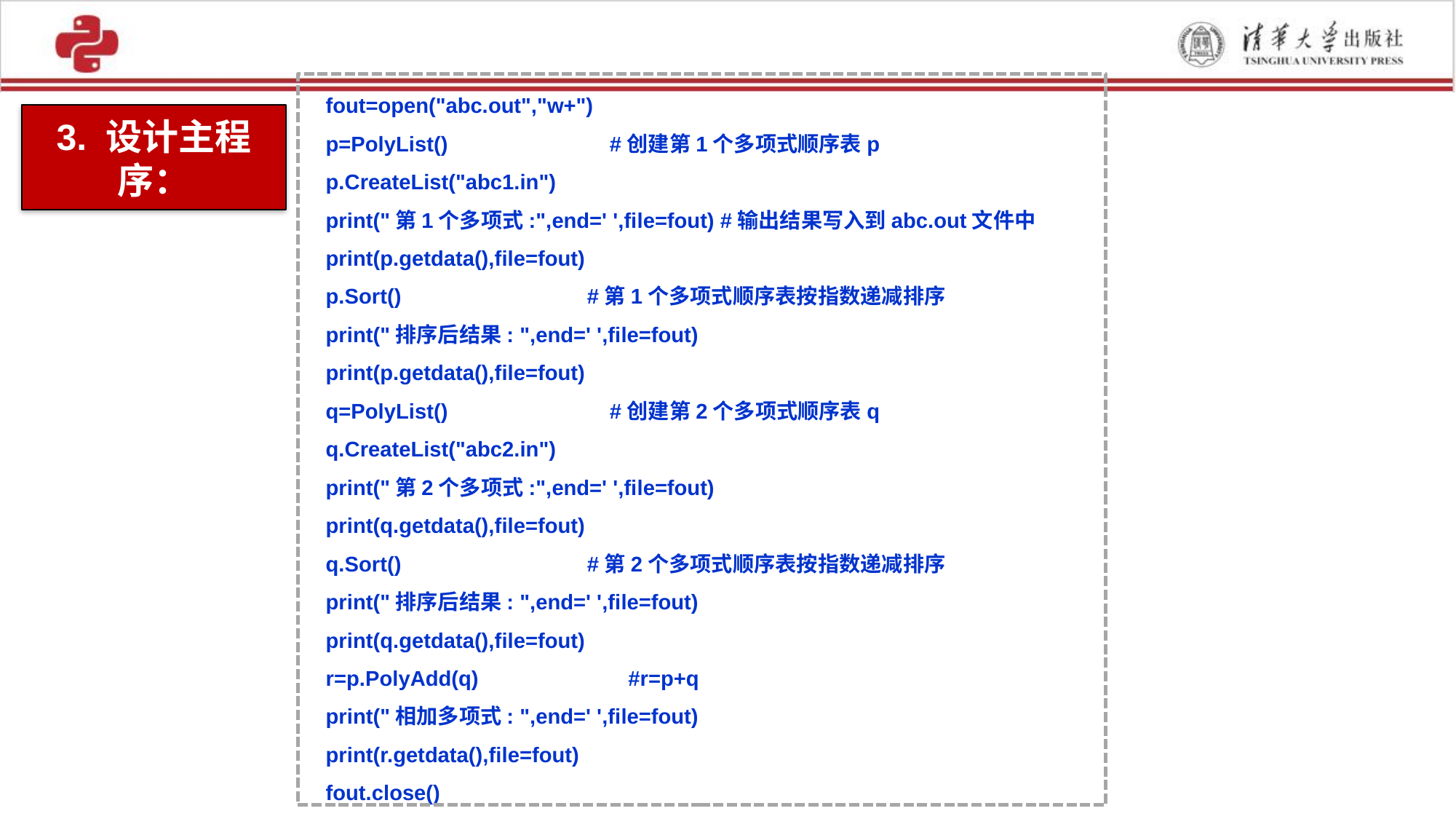

fout=open("abc.out","w+")
p=PolyList()                           #创建第1个多项式顺序表p
p.CreateList("abc1.in")
print("第1个多项式:",end=' ',file=fout) #输出结果写入到abc.out文件中
print(p.getdata(),file=fout)
p.Sort()                               #第1个多项式顺序表按指数递减排序
print("排序后结果: ",end=' ',file=fout)
print(p.getdata(),file=fout)
q=PolyList()                           #创建第2个多项式顺序表q
q.CreateList("abc2.in")
print("第2个多项式:",end=' ',file=fout)
print(q.getdata(),file=fout)
q.Sort()                               #第2个多项式顺序表按指数递减排序
print("排序后结果: ",end=' ',file=fout)
print(q.getdata(),file=fout)
r=p.PolyAdd(q)                         #r=p+q
print("相加多项式: ",end=' ',file=fout)
print(r.getdata(),file=fout)
fout.close()
3. 设计主程序：